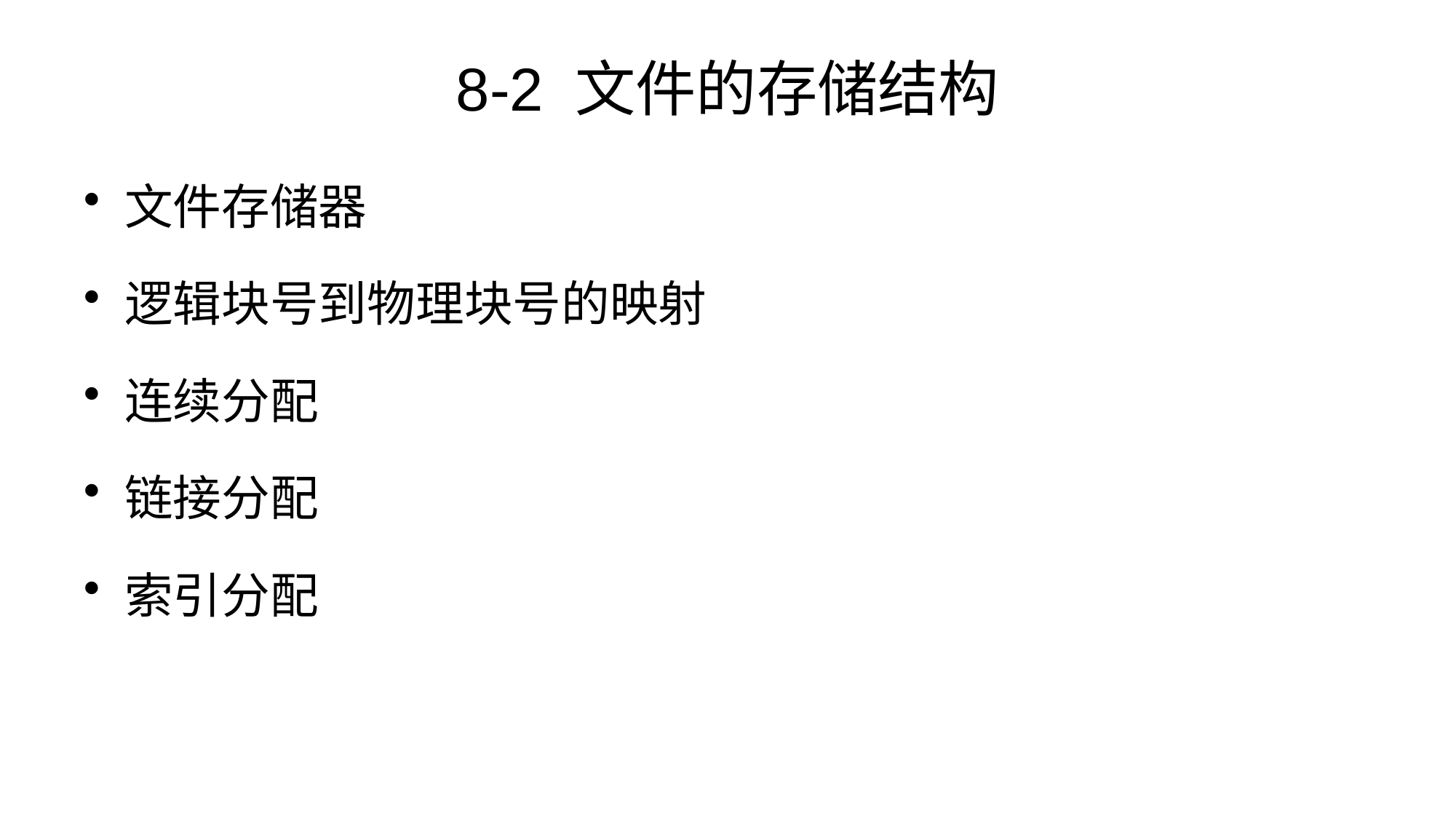

# 8-2 文件的存储结构
文件存储器
逻辑块号到物理块号的映射
连续分配
链接分配
索引分配